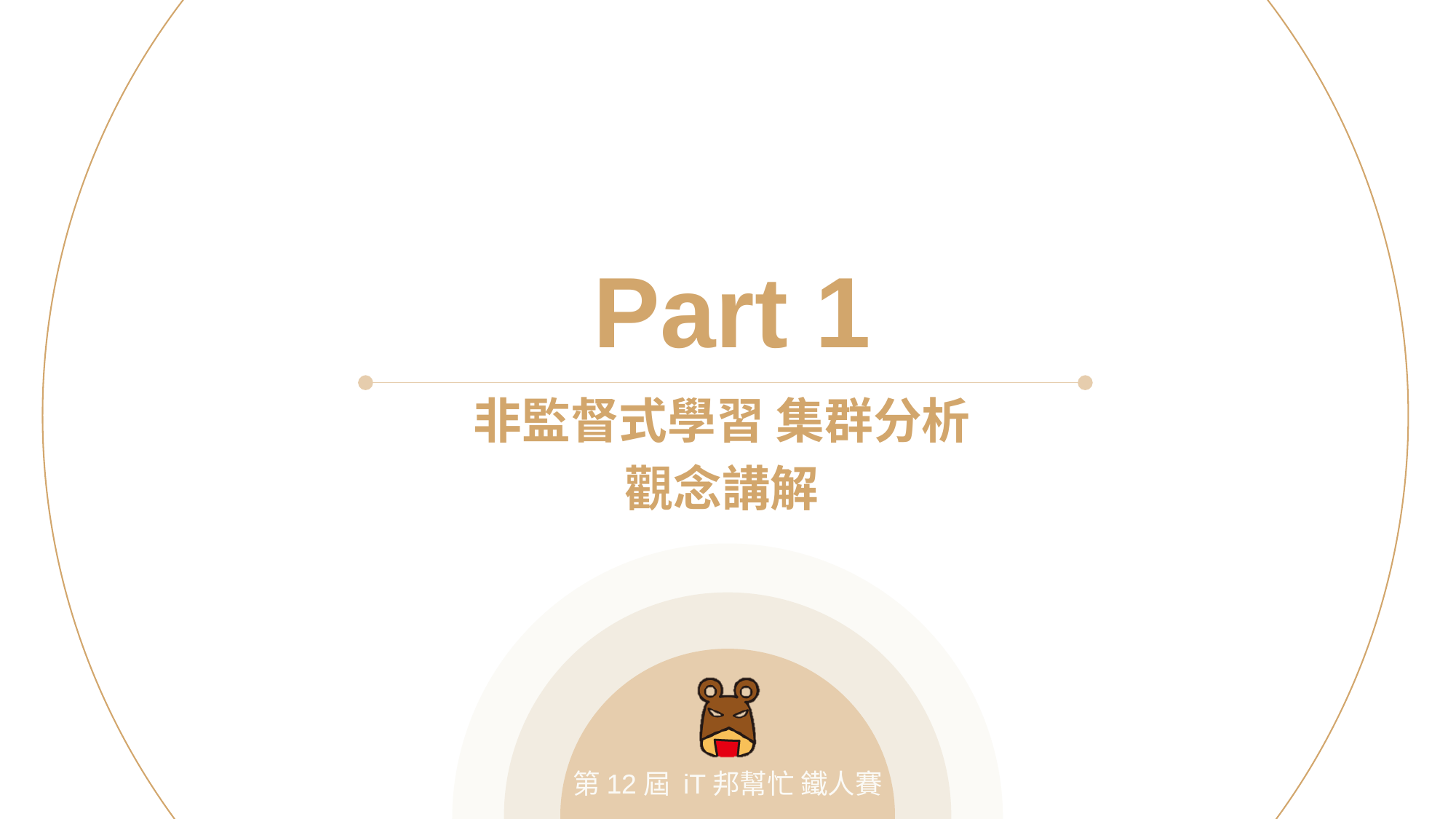

Part 1
非監督式學習 集群分析
觀念講解
第12屆 iT邦幫忙 鐵人賽